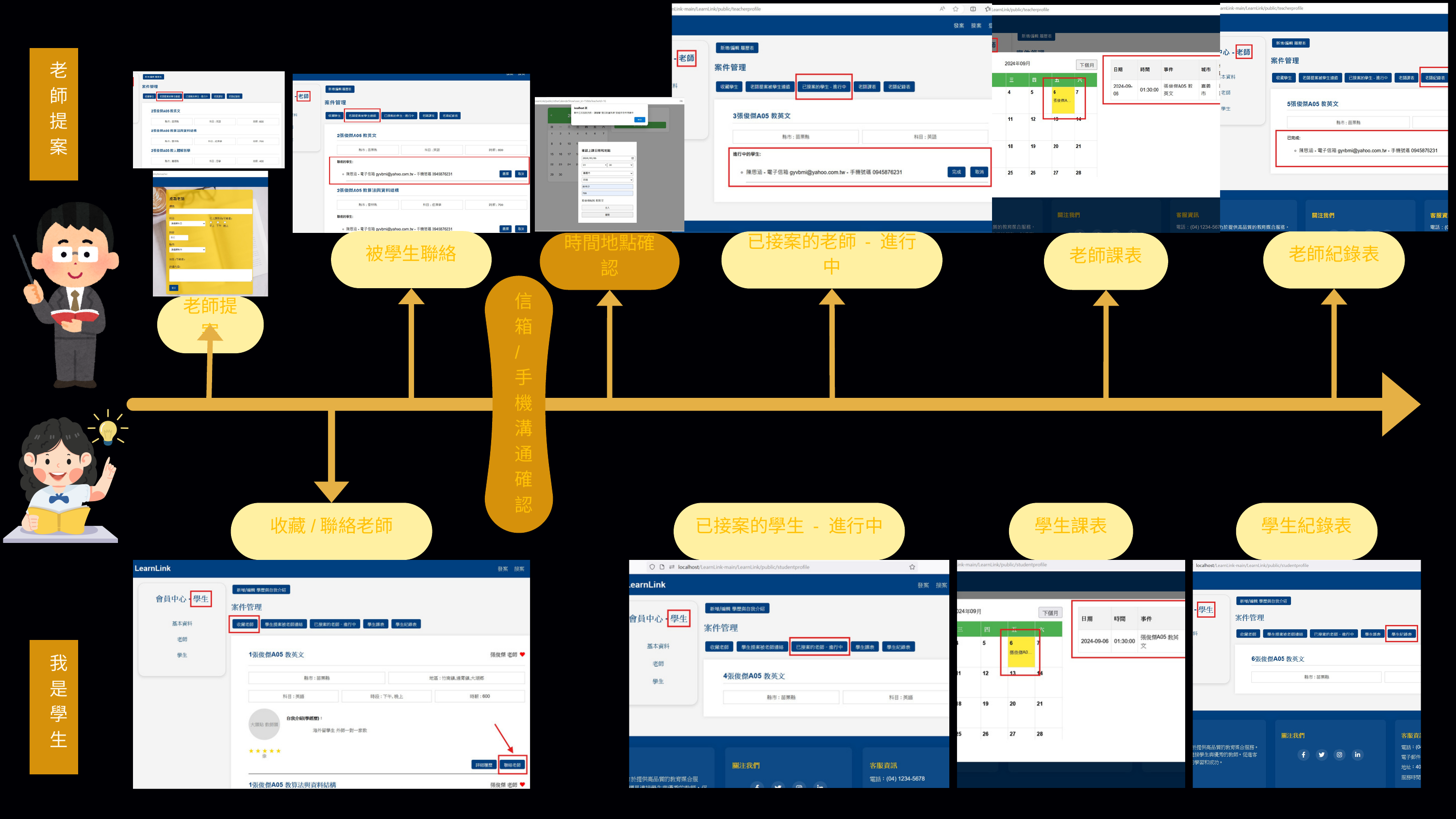

老師提案

被學生聯絡

已接案的老師 - 進行中

老師紀錄表

時間地點確認

老師課表

信箱/手機溝通確認

老師提案

收藏/聯絡老師

已接案的學生 - 進行中

學生課表

學生紀錄表

我是學生